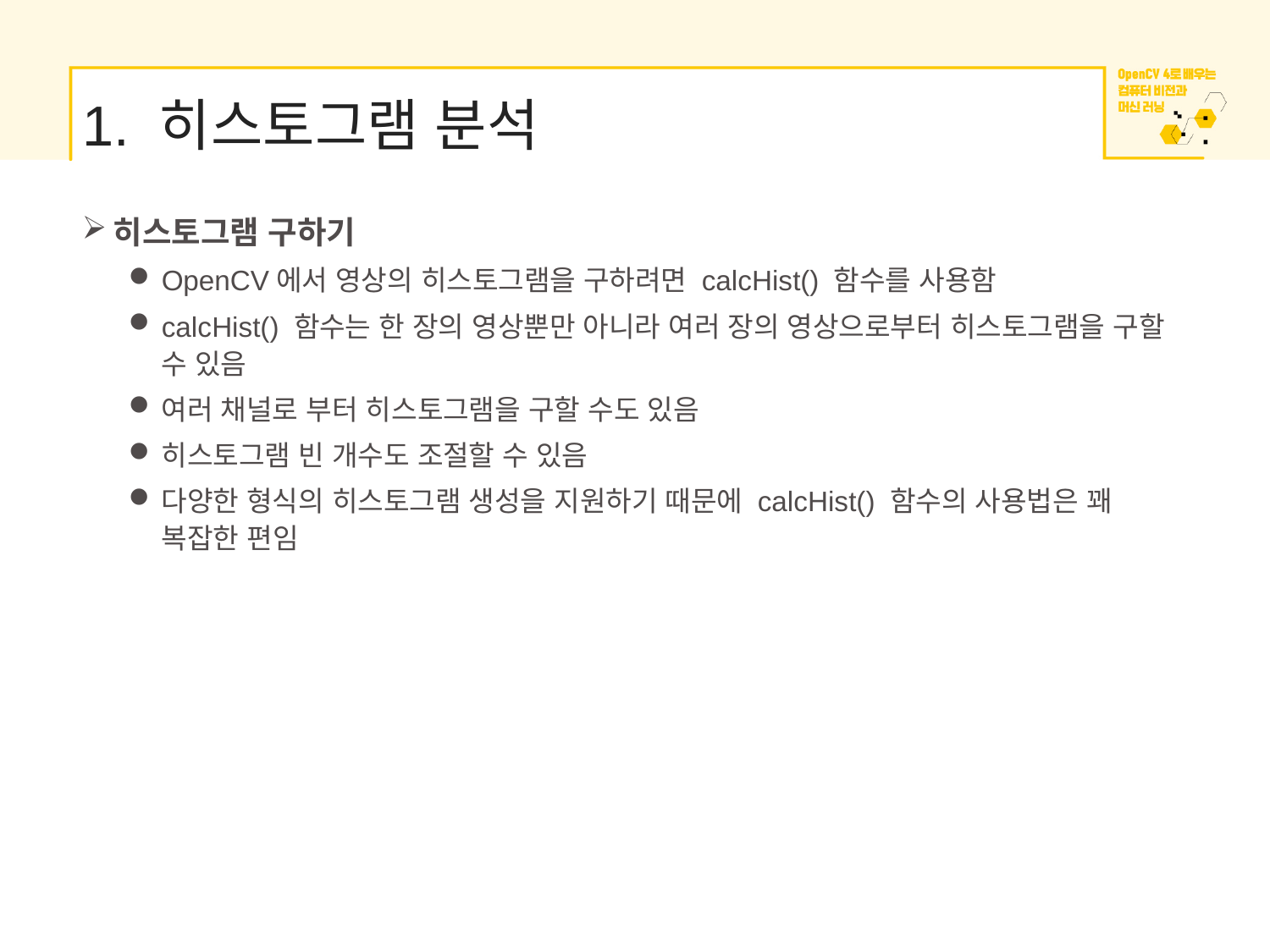

# 1. 히스토그램 분석
히스토그램 구하기
OpenCV에서 영상의 히스토그램을 구하려면 calcHist() 함수를 사용함
calcHist() 함수는 한 장의 영상뿐만 아니라 여러 장의 영상으로부터 히스토그램을 구할 수 있음
여러 채널로 부터 히스토그램을 구할 수도 있음
히스토그램 빈 개수도 조절할 수 있음
다양한 형식의 히스토그램 생성을 지원하기 때문에 calcHist() 함수의 사용법은 꽤 복잡한 편임